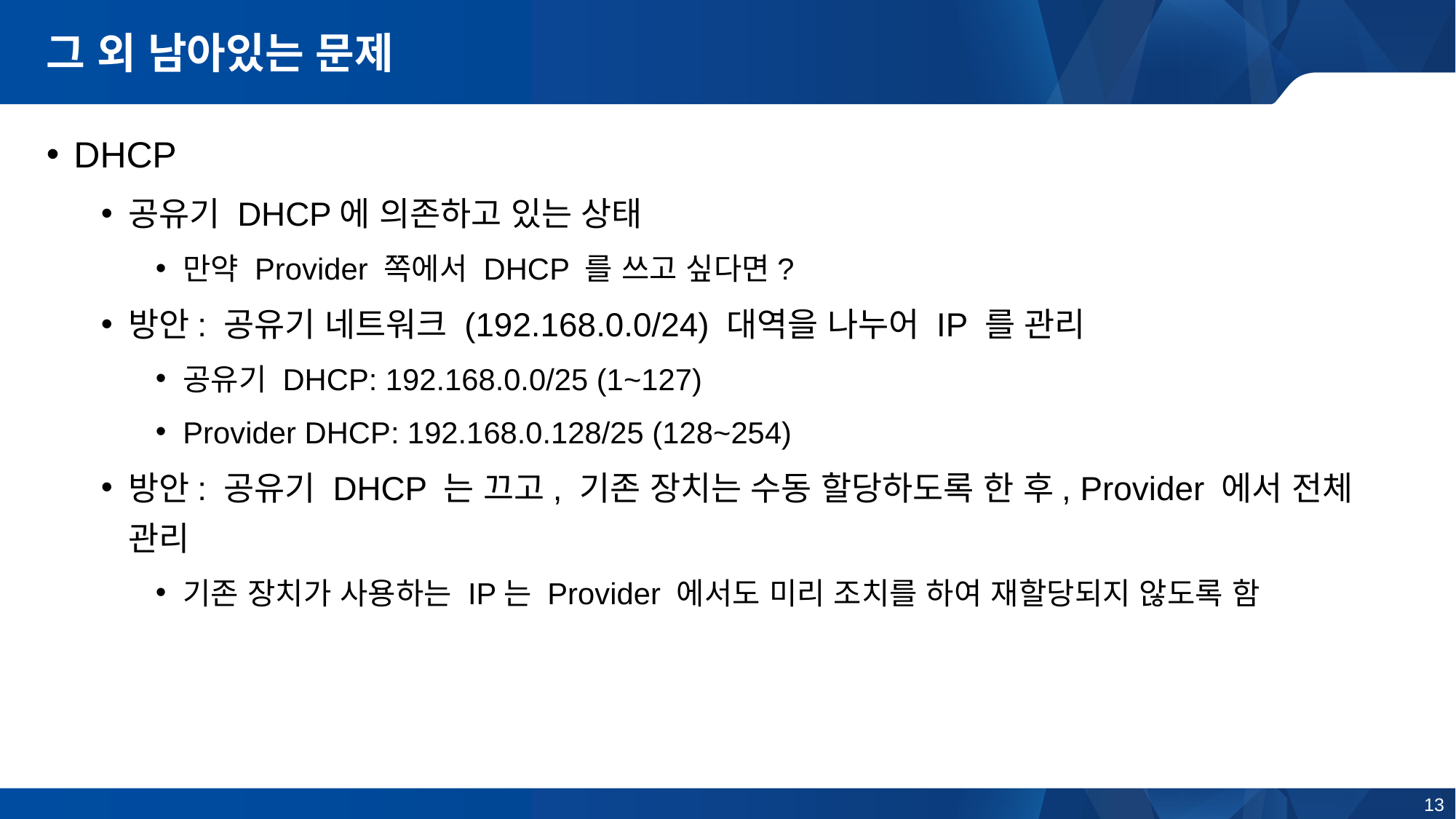

# 그 외 남아있는 문제
DHCP
공유기 DHCP에 의존하고 있는 상태
만약 Provider 쪽에서 DHCP 를 쓰고 싶다면?
방안: 공유기 네트워크 (192.168.0.0/24) 대역을 나누어 IP 를 관리
공유기 DHCP: 192.168.0.0/25 (1~127)
Provider DHCP: 192.168.0.128/25 (128~254)
방안: 공유기 DHCP 는 끄고, 기존 장치는 수동 할당하도록 한 후, Provider 에서 전체 관리
기존 장치가 사용하는 IP는 Provider 에서도 미리 조치를 하여 재할당되지 않도록 함

13